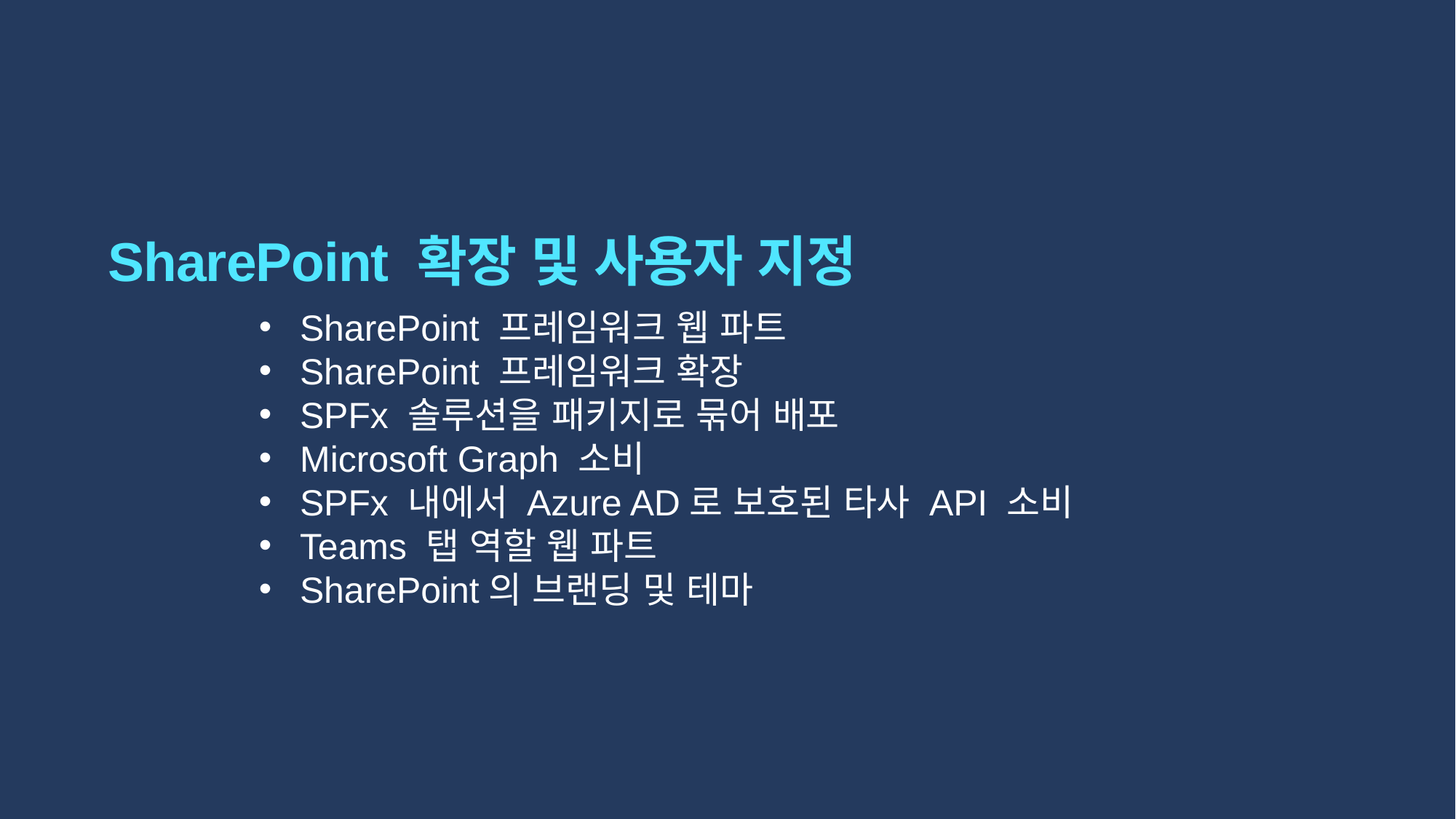

# SharePoint 확장 및 사용자 지정
SharePoint 프레임워크 웹 파트
SharePoint 프레임워크 확장
SPFx 솔루션을 패키지로 묶어 배포
Microsoft Graph 소비
SPFx 내에서 Azure AD로 보호된 타사 API 소비
Teams 탭 역할 웹 파트
SharePoint의 브랜딩 및 테마